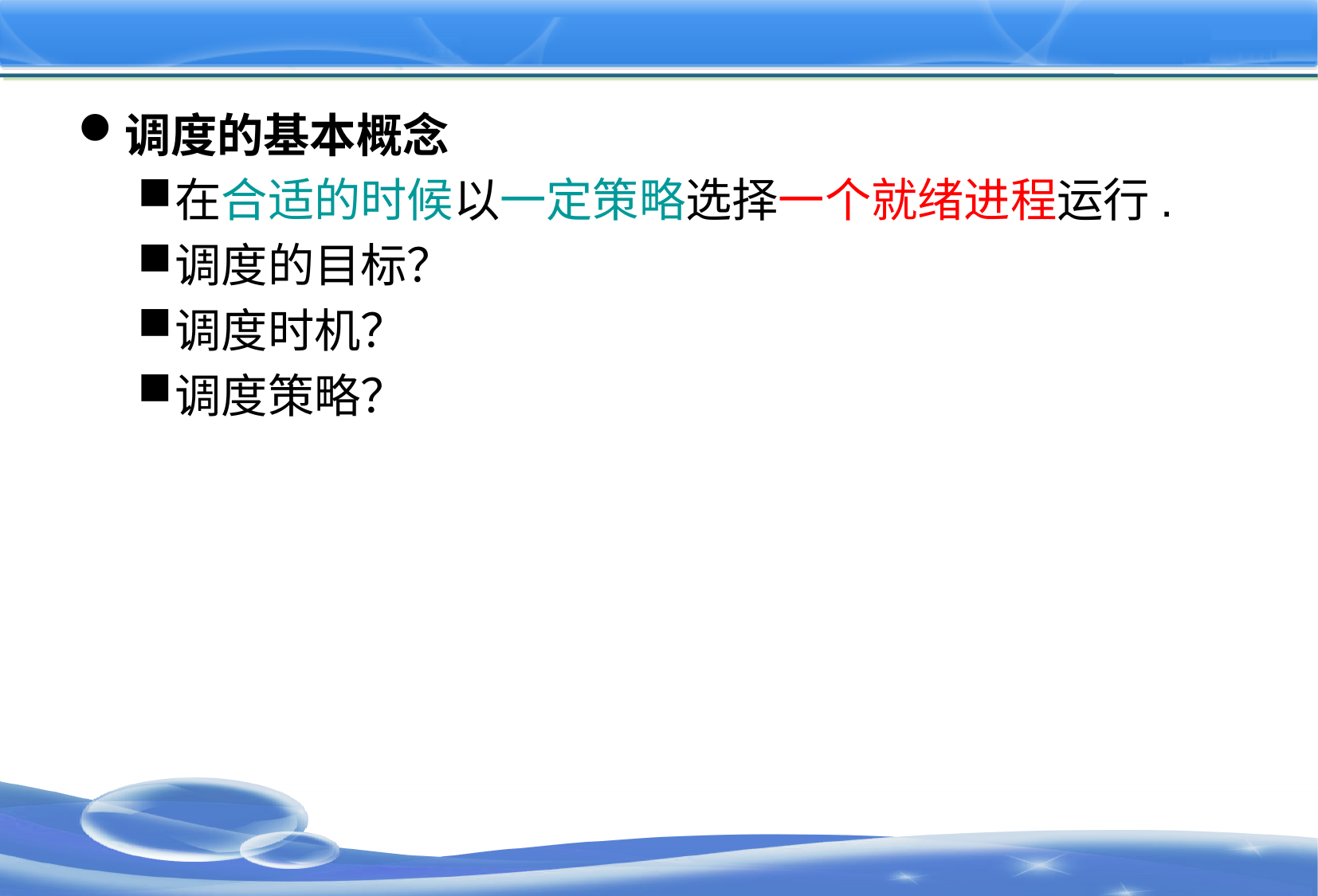

#
调度的基本概念
在合适的时候以一定策略选择一个就绪进程运行.
调度的目标？
调度时机？
调度策略？